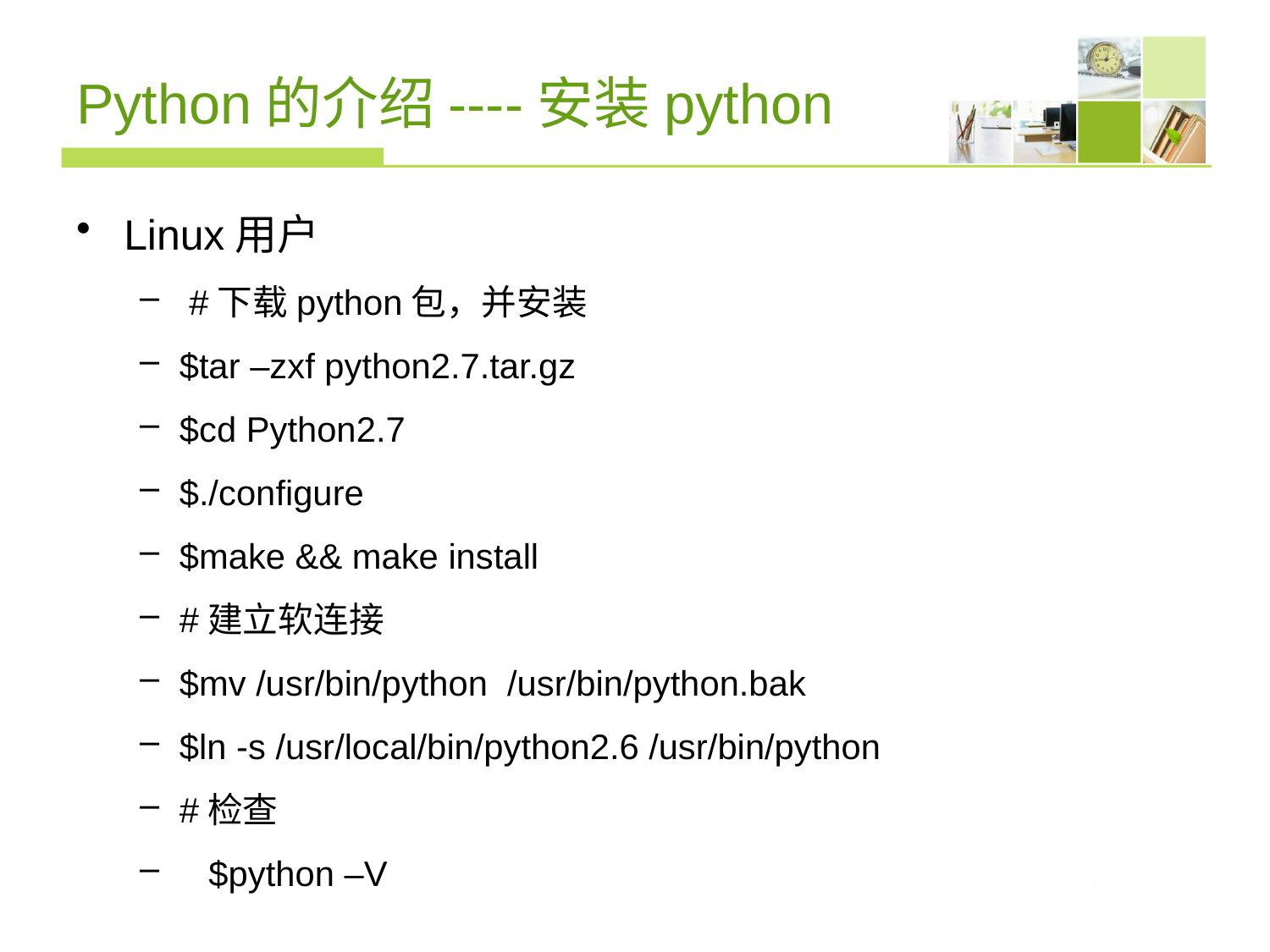

# Python的介绍----安装python
Linux用户
 #下载python包，并安装
$tar –zxf python2.7.tar.gz
$cd Python2.7
$./configure
$make && make install
#建立软连接
$mv /usr/bin/python  /usr/bin/python.bak
$ln -s /usr/local/bin/python2.6 /usr/bin/python
#检查
   $python –V